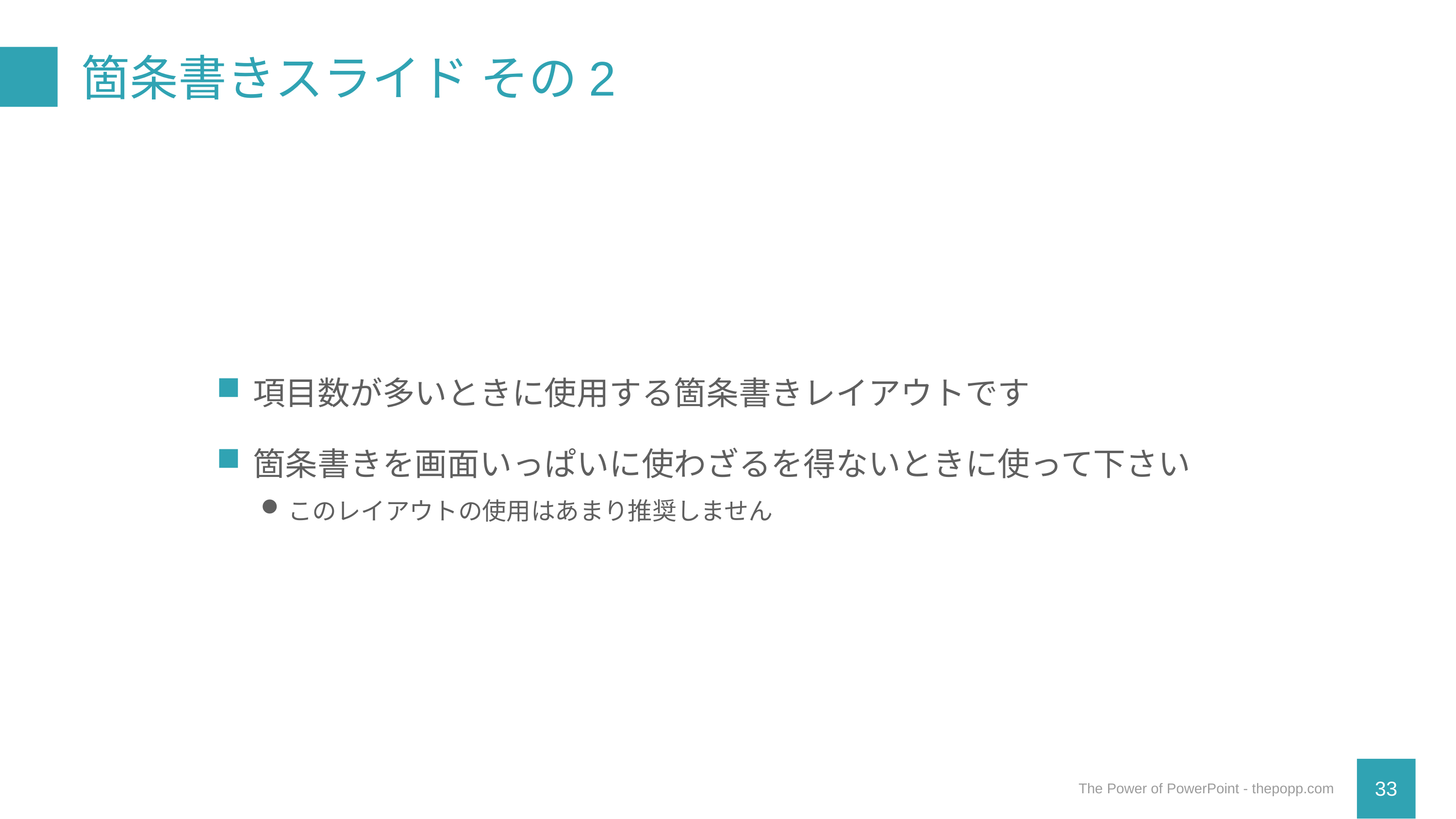

# 箇条書きスライド その2
項目数が多いときに使用する箇条書きレイアウトです
箇条書きを画面いっぱいに使わざるを得ないときに使って下さい
このレイアウトの使用はあまり推奨しません
The Power of PowerPoint - thepopp.com
33